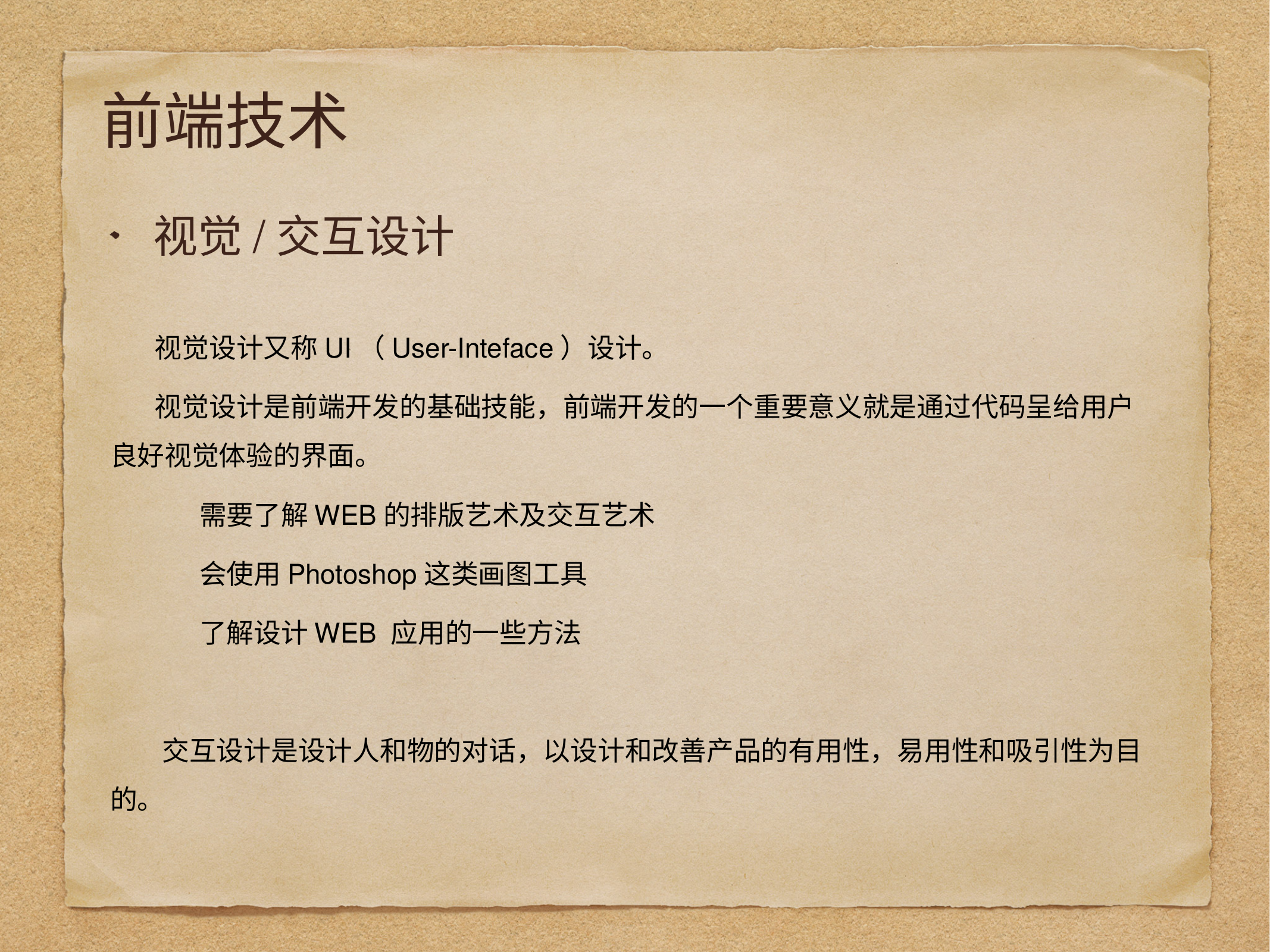

# 前端技术
视觉/交互设计

     视觉设计又称UI（User-Inteface）设计。
     视觉设计是前端开发的基础技能，前端开发的一个重要意义就是通过代码呈给用户良好视觉体验的界面。
需要了解WEB的排版艺术及交互艺术
会使用Photoshop这类画图工具
了解设计WEB 应用的一些方法

      交互设计是设计人和物的对话，以设计和改善产品的有用性，易用性和吸引性为目的。